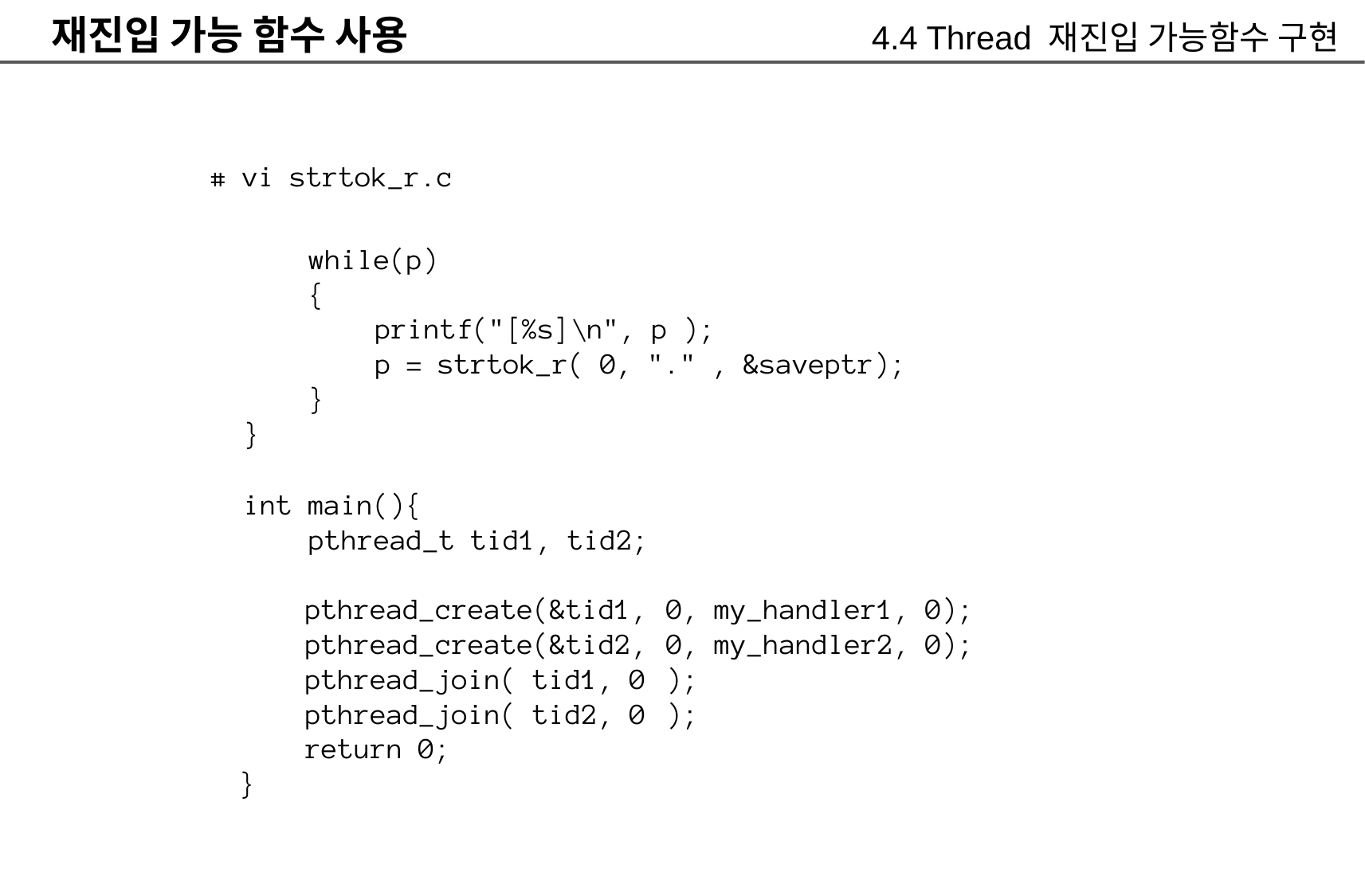

재진입 가능 함수 사용
4.4 Thread 재진입 가능함수 구현

#  vi  strtok_r.c

		while(p)
		{
			printf("[%s]\n",  p  );
			p  =  strtok_r(  0,  "."  ,  &saveptr);
		}
	}

	int  main(){
		pthread_t  tid1,  tid2;

pthread_create(&tid1,
pthread_create(&tid2,
pthread_join(  tid1,  0
pthread_join(  tid2,  0
return  0;
0,  my_handler1,  0);
0,  my_handler2,  0);
);
);
}